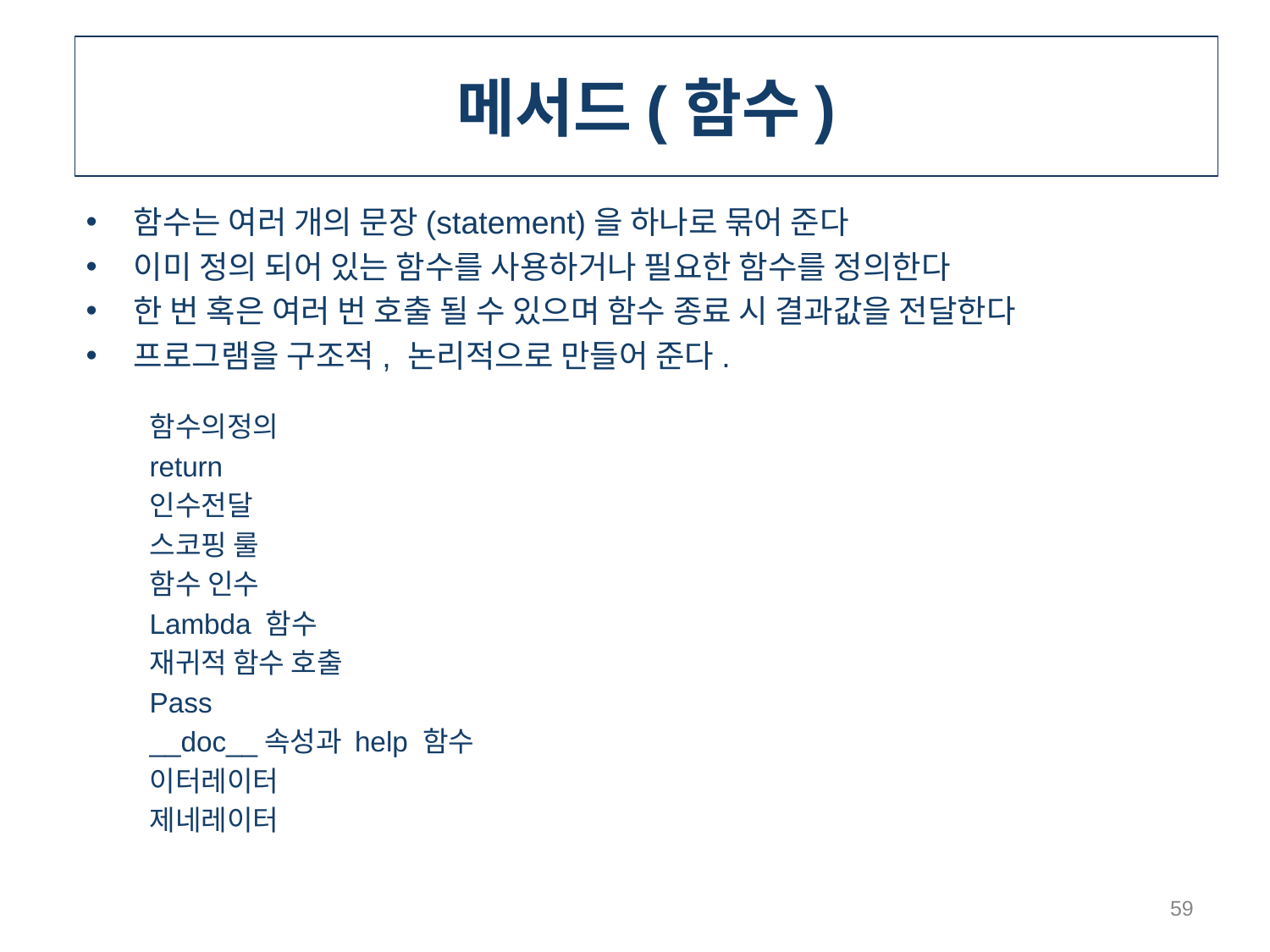

# 메서드(함수)
함수는 여러 개의 문장(statement)을 하나로 묶어 준다
이미 정의 되어 있는 함수를 사용하거나 필요한 함수를 정의한다
한 번 혹은 여러 번 호출 될 수 있으며 함수 종료 시 결과값을 전달한다
프로그램을 구조적, 논리적으로 만들어 준다.

함수의정의
return
인수전달
스코핑 룰
함수 인수
Lambda 함수
재귀적 함수 호출
Pass
__doc__속성과 help 함수
이터레이터
제네레이터

59